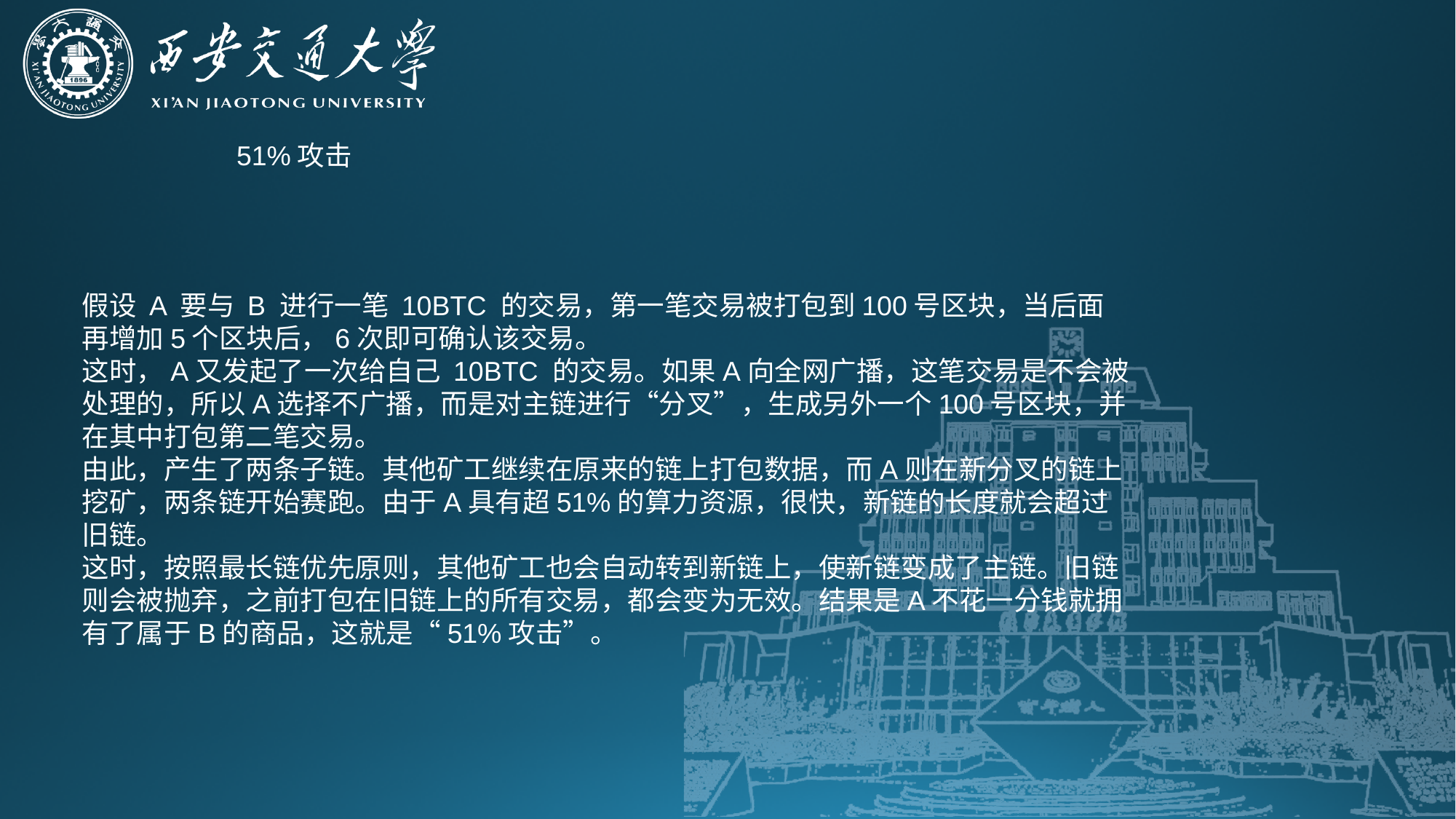

51%攻击
假设 A 要与 B 进行一笔 10BTC 的交易，第一笔交易被打包到100号区块，当后面再增加5个区块后，6次即可确认该交易。
这时，A又发起了一次给自己 10BTC 的交易。如果A向全网广播，这笔交易是不会被处理的，所以A选择不广播，而是对主链进行“分叉”，生成另外一个100号区块，并在其中打包第二笔交易。
由此，产生了两条子链。其他矿工继续在原来的链上打包数据，而A则在新分叉的链上挖矿，两条链开始赛跑。由于A具有超51%的算力资源，很快，新链的长度就会超过旧链。
这时，按照最长链优先原则，其他矿工也会自动转到新链上，使新链变成了主链。旧链则会被抛弃，之前打包在旧链上的所有交易，都会变为无效。结果是A不花一分钱就拥有了属于B的商品，这就是“51%攻击”。